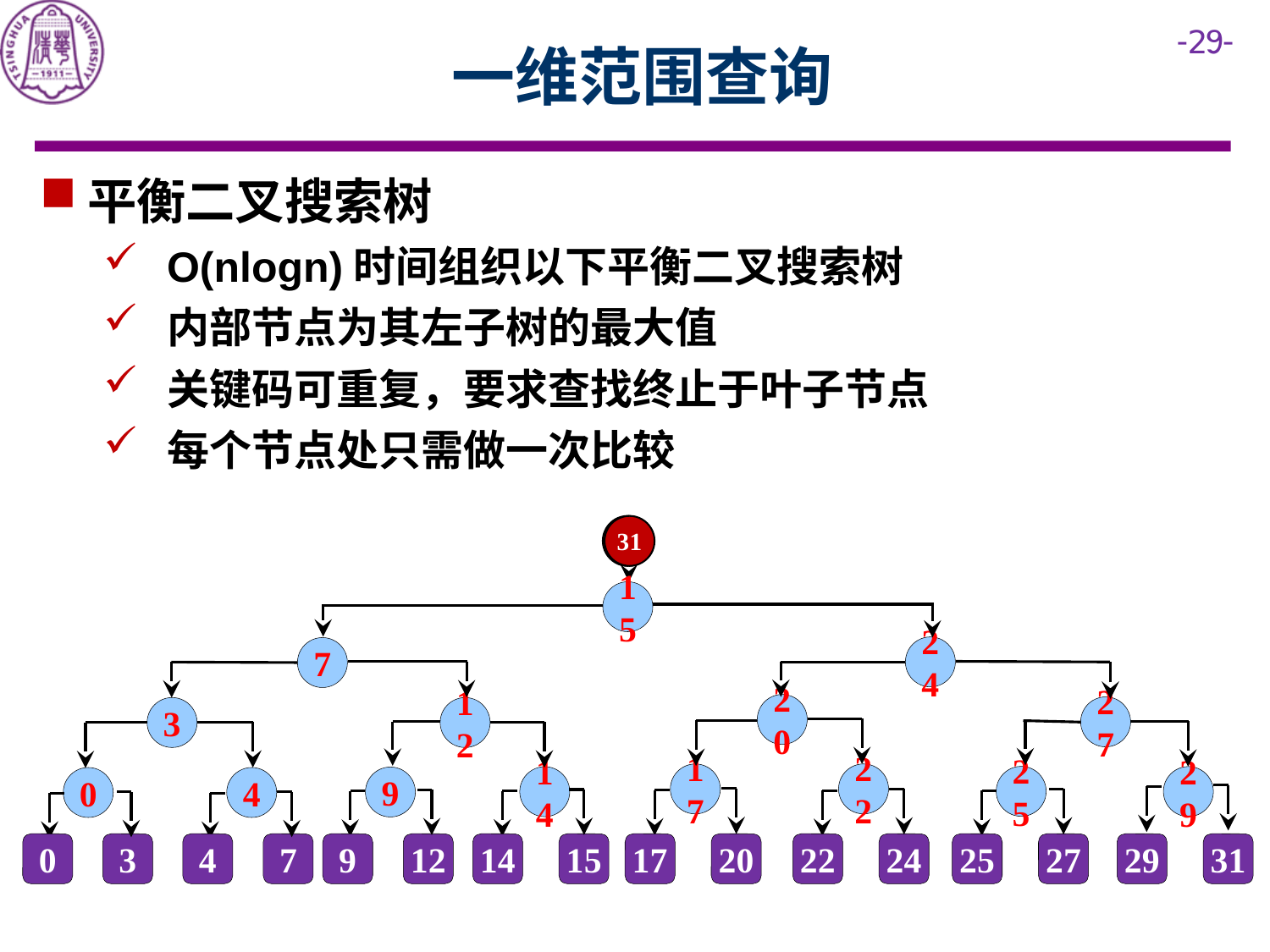

# 一维范围查询
平衡二叉搜索树
O(nlogn)时间组织以下平衡二叉搜索树
内部节点为其左子树的最大值
关键码可重复，要求查找终止于叶子节点
每个节点处只需做一次比较
15
31
15
24
7
20
27
3
12
22
17
25
29
14
9
0
4
0
3
4
7
9
12
14
15
17
20
22
24
25
27
29
31